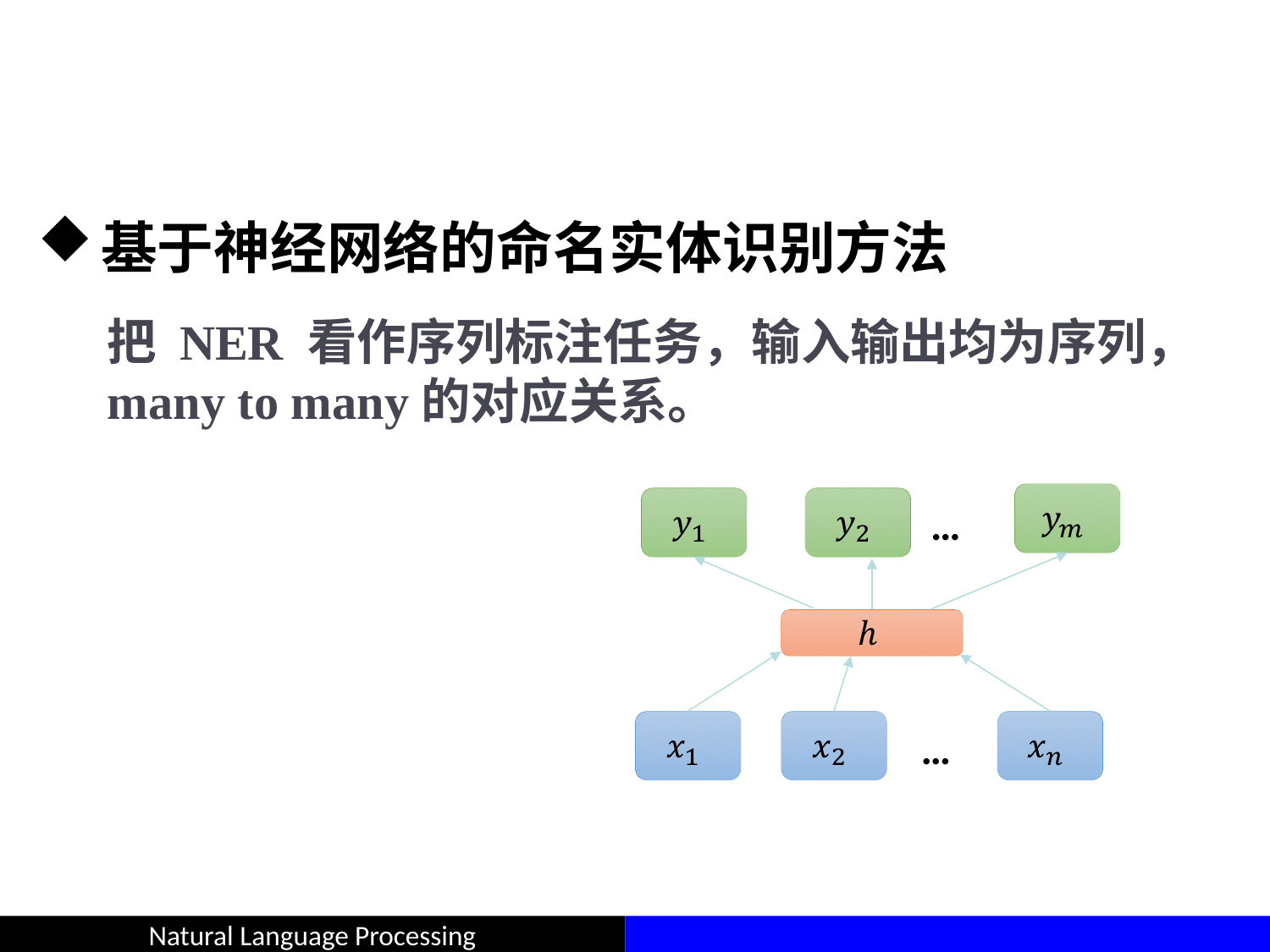

#
基于神经网络的命名实体识别方法
把 NER 看作序列标注任务，输入输出均为序列，many to many的对应关系。

…

…